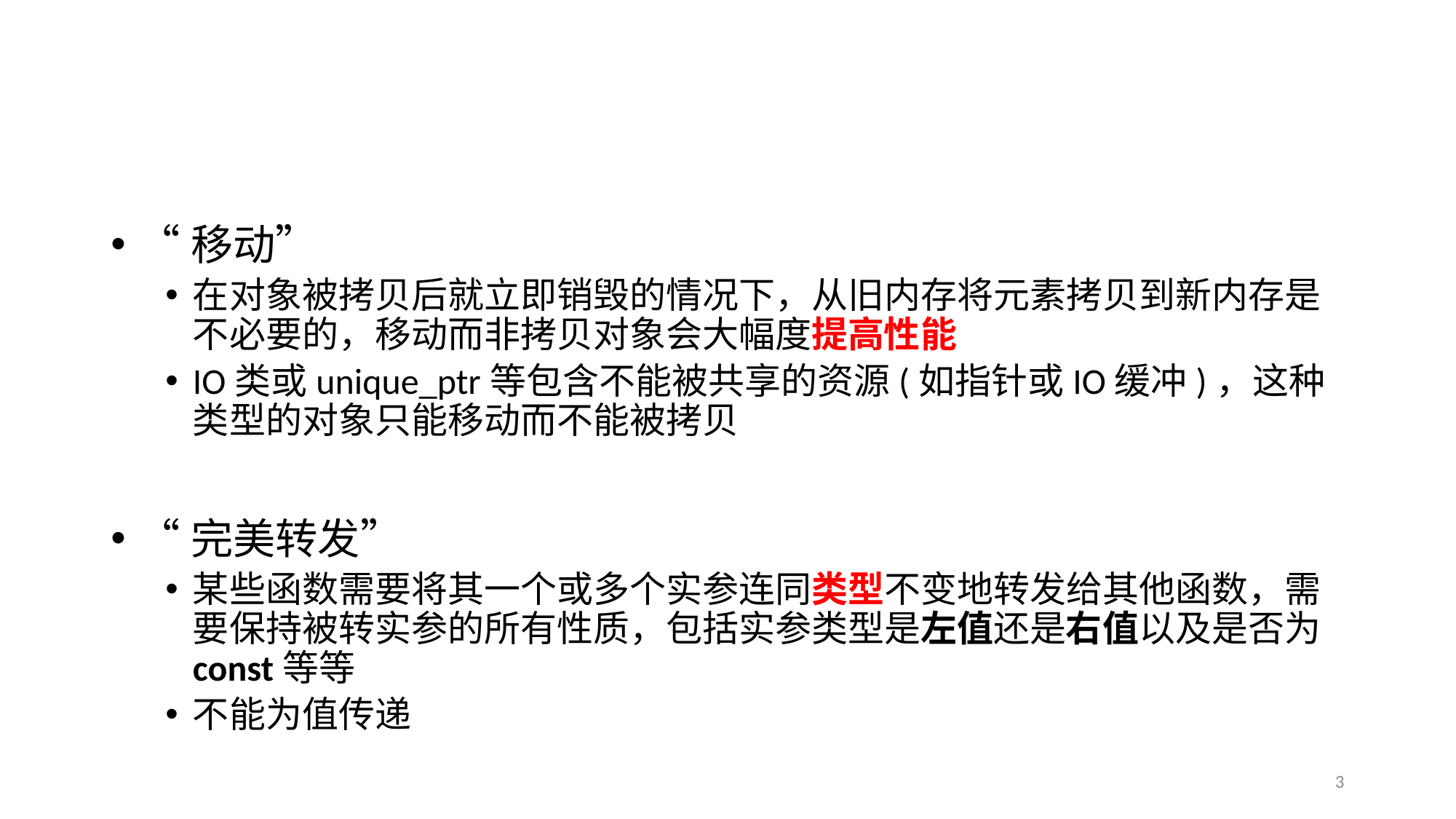

#
“移动”
在对象被拷贝后就立即销毁的情况下，从旧内存将元素拷贝到新内存是不必要的，移动而非拷贝对象会大幅度提高性能
IO类或unique_ptr等包含不能被共享的资源(如指针或IO缓冲)，这种类型的对象只能移动而不能被拷贝

“完美转发”
某些函数需要将其一个或多个实参连同类型不变地转发给其他函数，需要保持被转实参的所有性质，包括实参类型是左值还是右值以及是否为const等等
不能为值传递
3